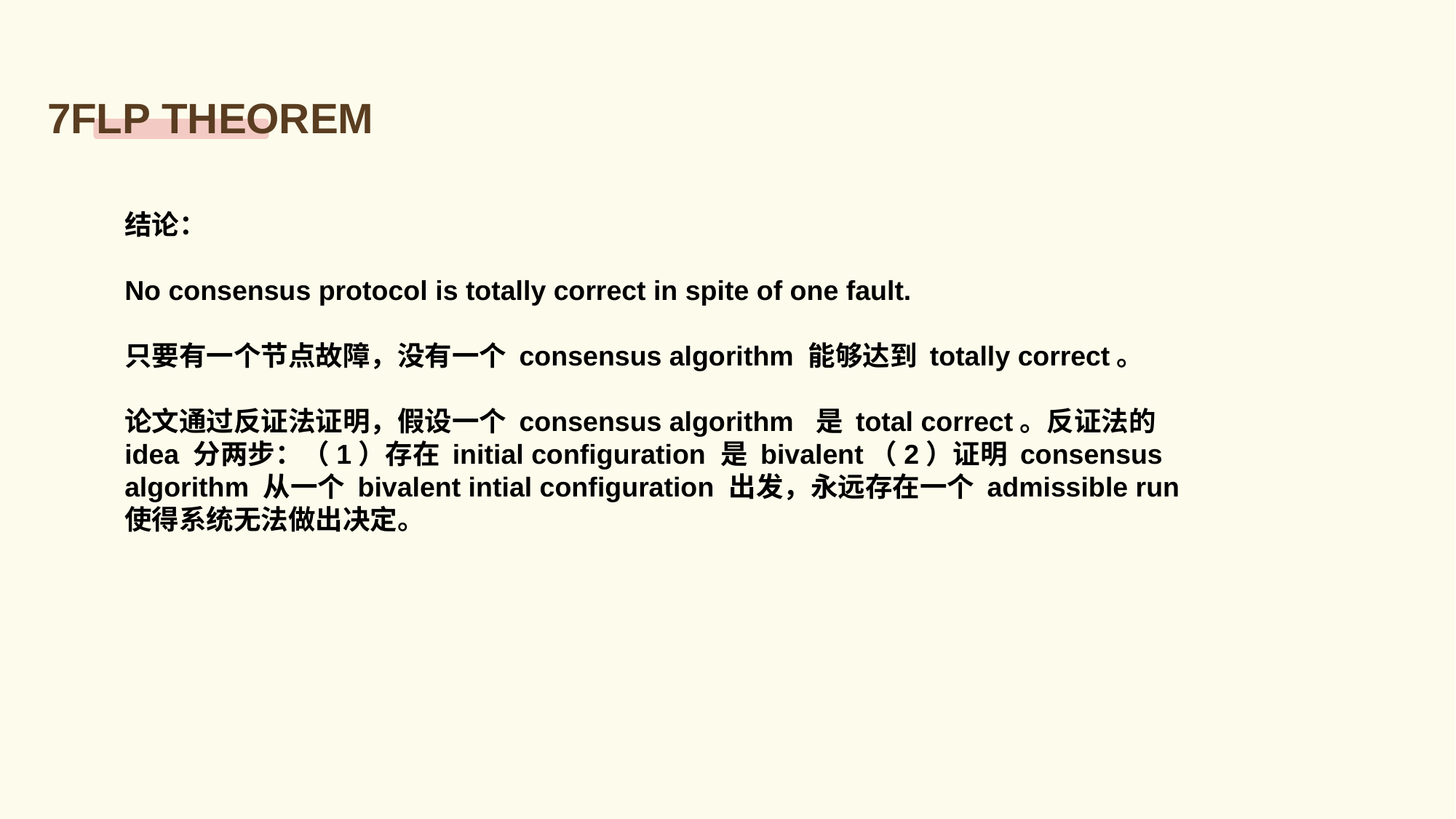

7FLP THEOREM

结论：

No consensus protocol is totally correct in spite of one fault.

只要有一个节点故障，没有一个 consensus algorithm 能够达到 totally correct。

论文通过反证法证明，假设一个 consensus algorithm  是 total correct。反证法的 idea 分两步：（1）存在 initial configuration 是 bivalent（2）证明 consensus algorithm 从一个 bivalent intial configuration 出发，永远存在一个 admissible run 使得系统无法做出决定。